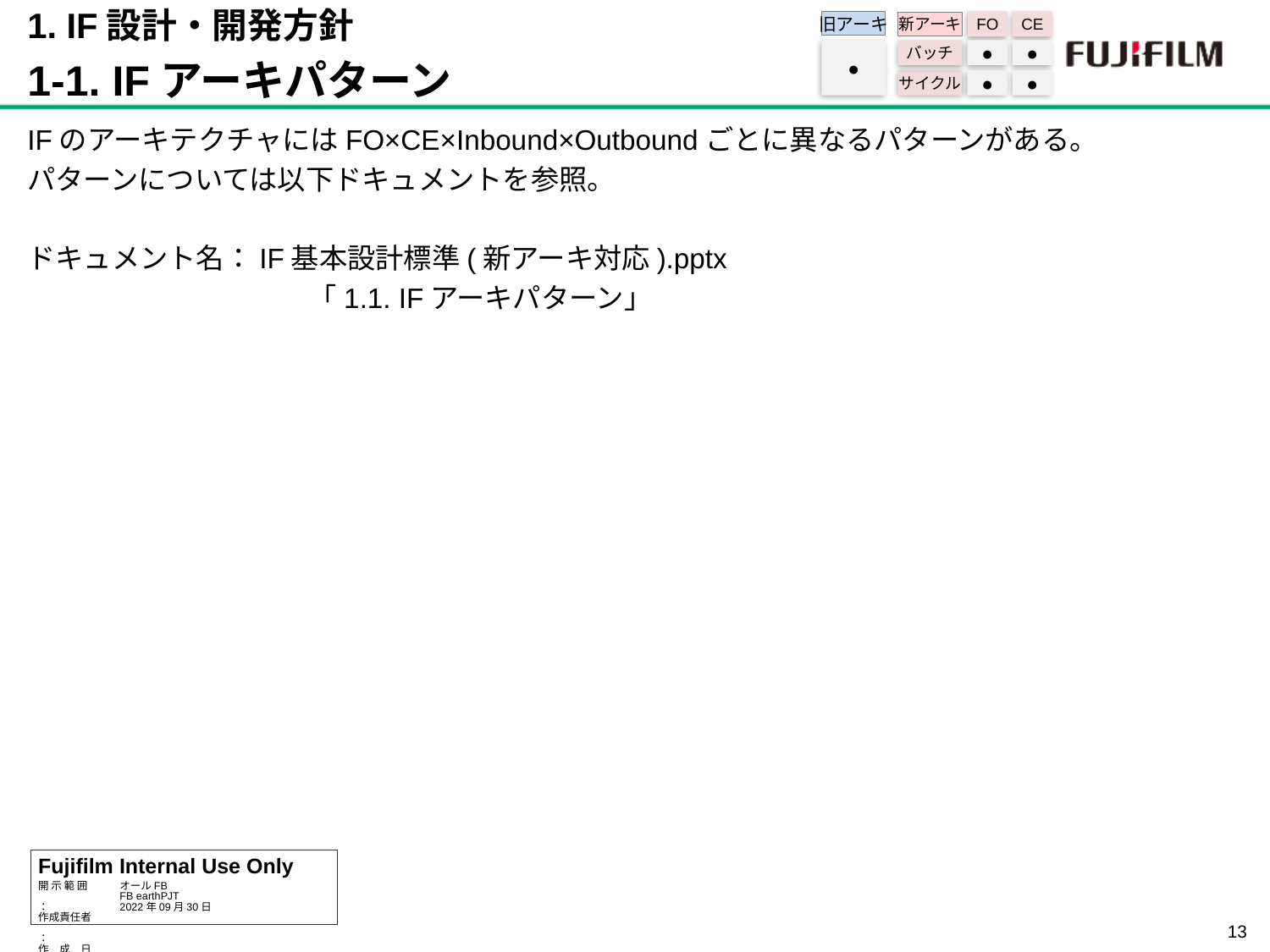

1. IF設計・開発方針
1-1. IFアーキパターン
旧アーキ
FO
CE
新アーキ
バッチ
●
●
サイクル
●
●
●
IFのアーキテクチャにはFO×CE×Inbound×Outboundごとに異なるパターンがある。
パターンについては以下ドキュメントを参照。

ドキュメント名：IF基本設計標準(新アーキ対応).pptx
　　　　　　　　　　「1.1. IFアーキパターン」
13